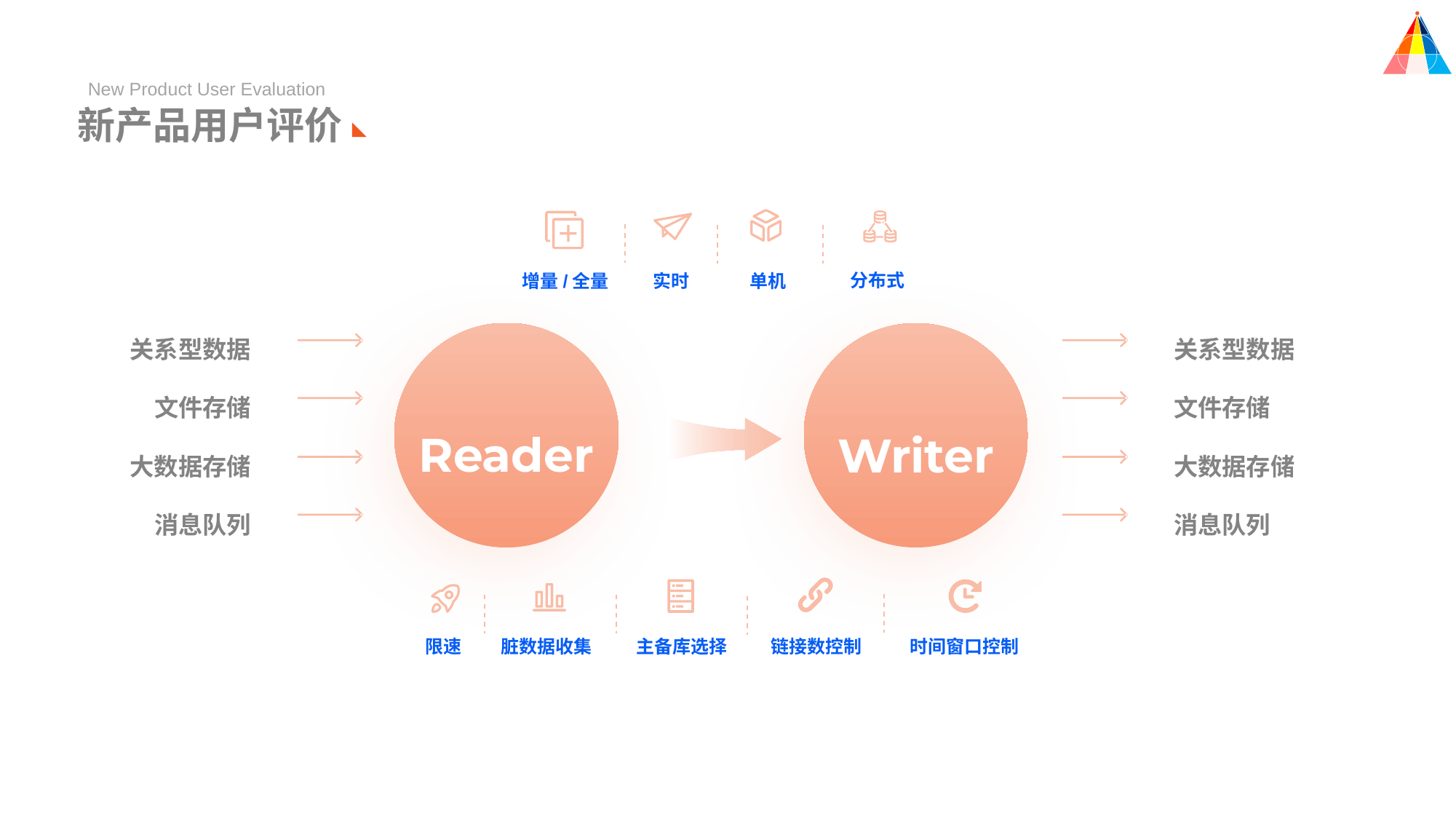

New Product User Evaluation
新产品用户评价

分布式
实时
单机
增量/全量
关系型数据
关系型数据

文件存储
文件存储

Reader
Writer

大数据存储
大数据存储

消息队列
消息队列

限速
脏数据收集
主备库选择
链接数控制
时间窗口控制